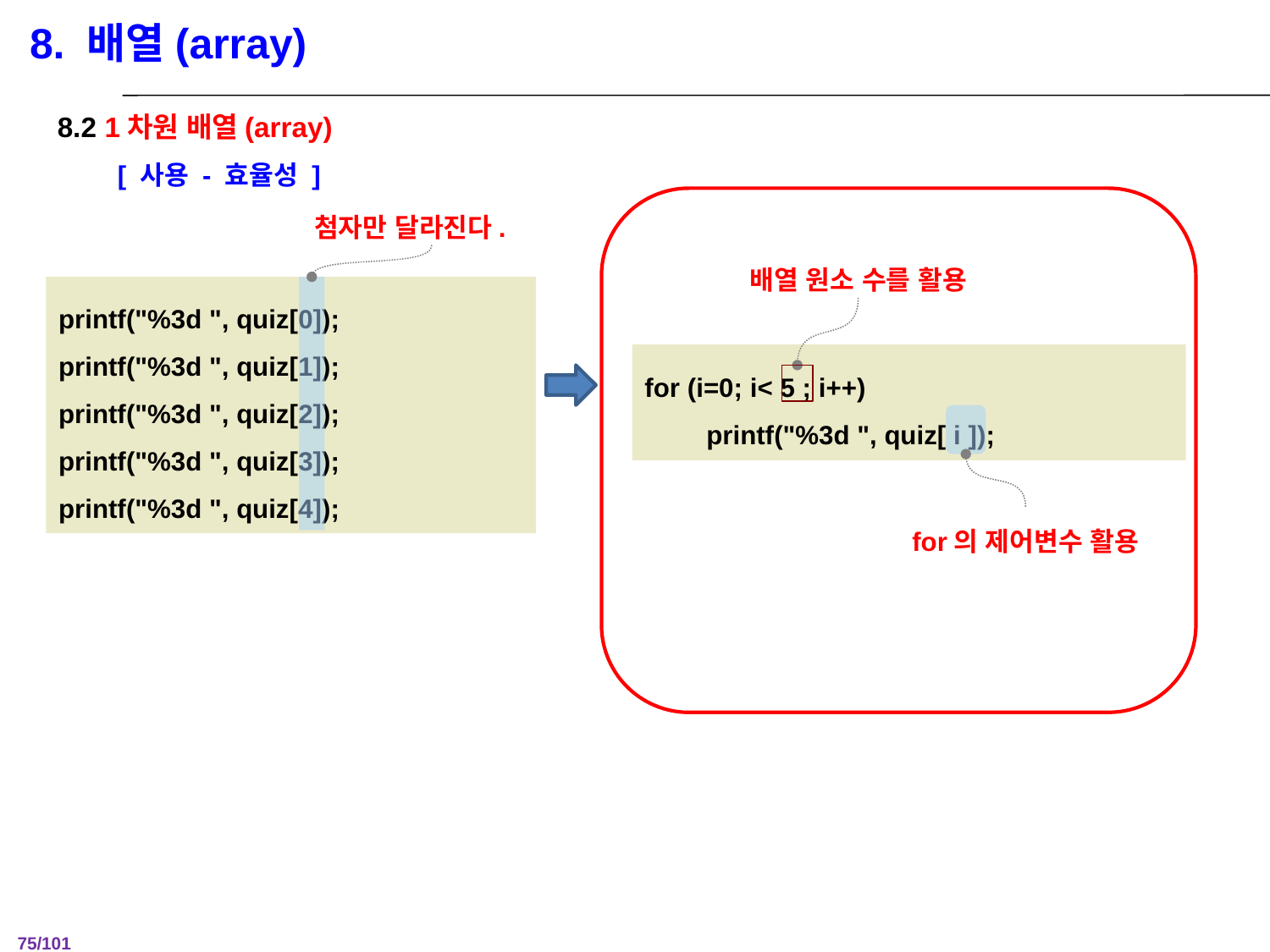

8. 배열(array)
8.2 1차원 배열(array)
[ 사용 - 효율성 ]

첨자만 달라진다.
배열 원소 수를 활용

printf("%3d ", quiz[0]);
printf("%3d ", quiz[1]);
printf("%3d ", quiz[2]);
printf("%3d ", quiz[3]);
printf("%3d ", quiz[4]);

for (i=0; i< 5 ; i++)
	printf("%3d ", quiz[ i ]);

for의 제어변수 활용